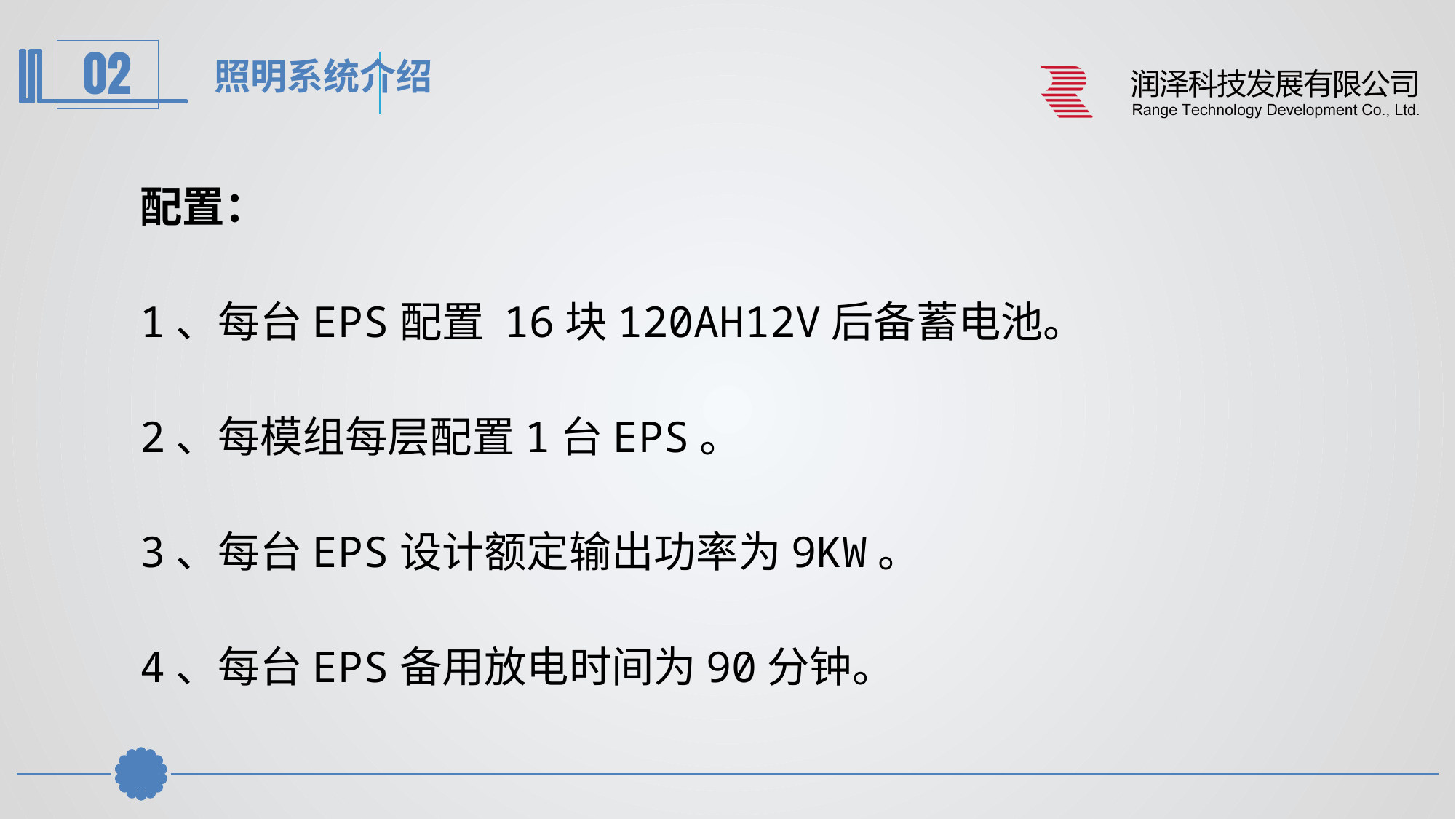

照明系统介绍
配置：
1、每台EPS配置 16块120AH12V后备蓄电池。
2、每模组每层配置1台EPS。
3、每台EPS设计额定输出功率为9KW。
4、每台EPS备用放电时间为90分钟。
8